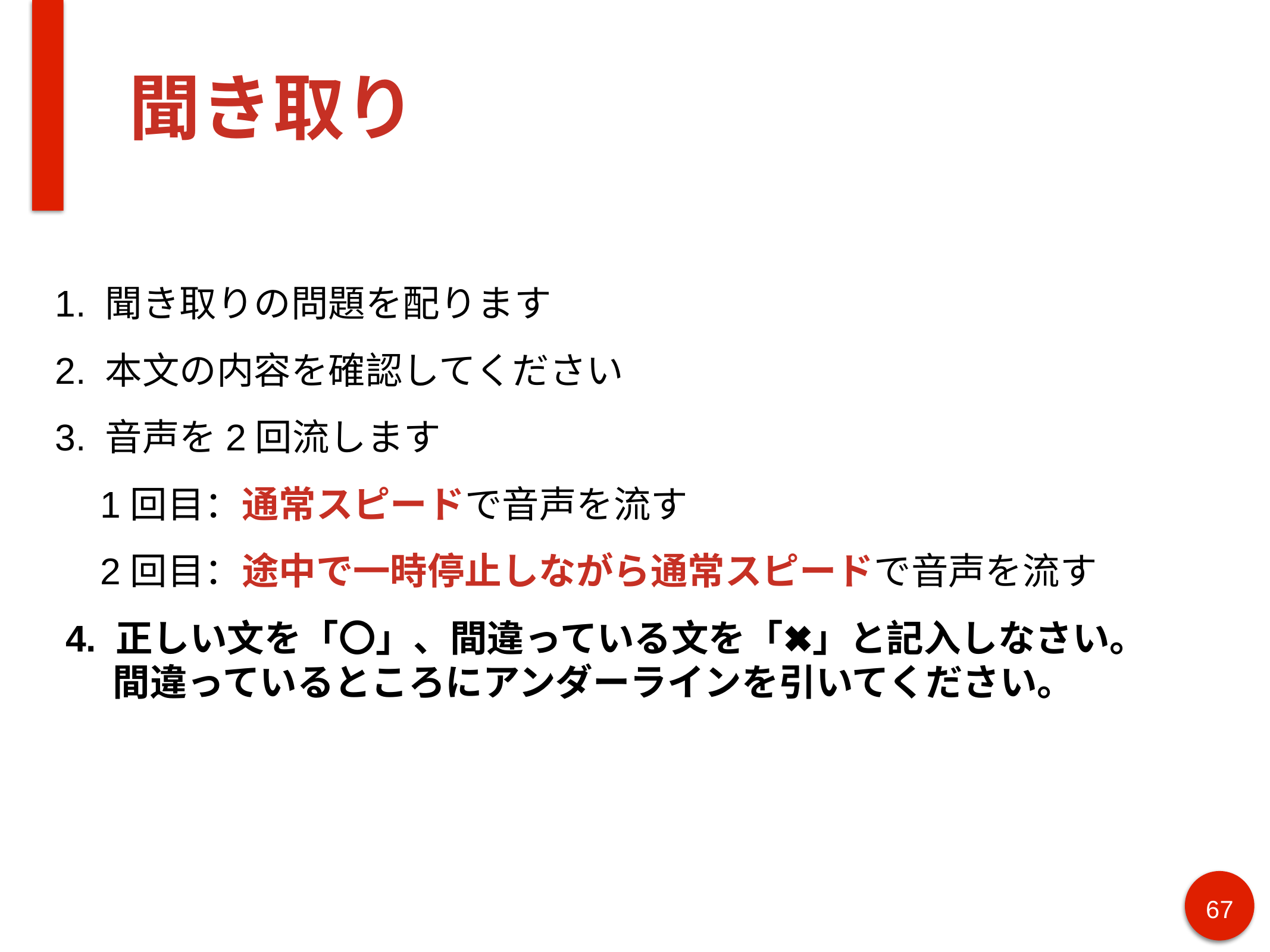

# 聞き取り

1. 聞き取りの問題を配ります
2. 本文の内容を確認してください
3. 音声を2回流します
1回目：通常スピードで音声を流す
2回目：途中で一時停止しながら通常スピードで音声を流す
 4. 正しい文を「〇」、間違っている文を「✖」と記入しなさい。
　  間違っているところにアンダーラインを引いてください。

67